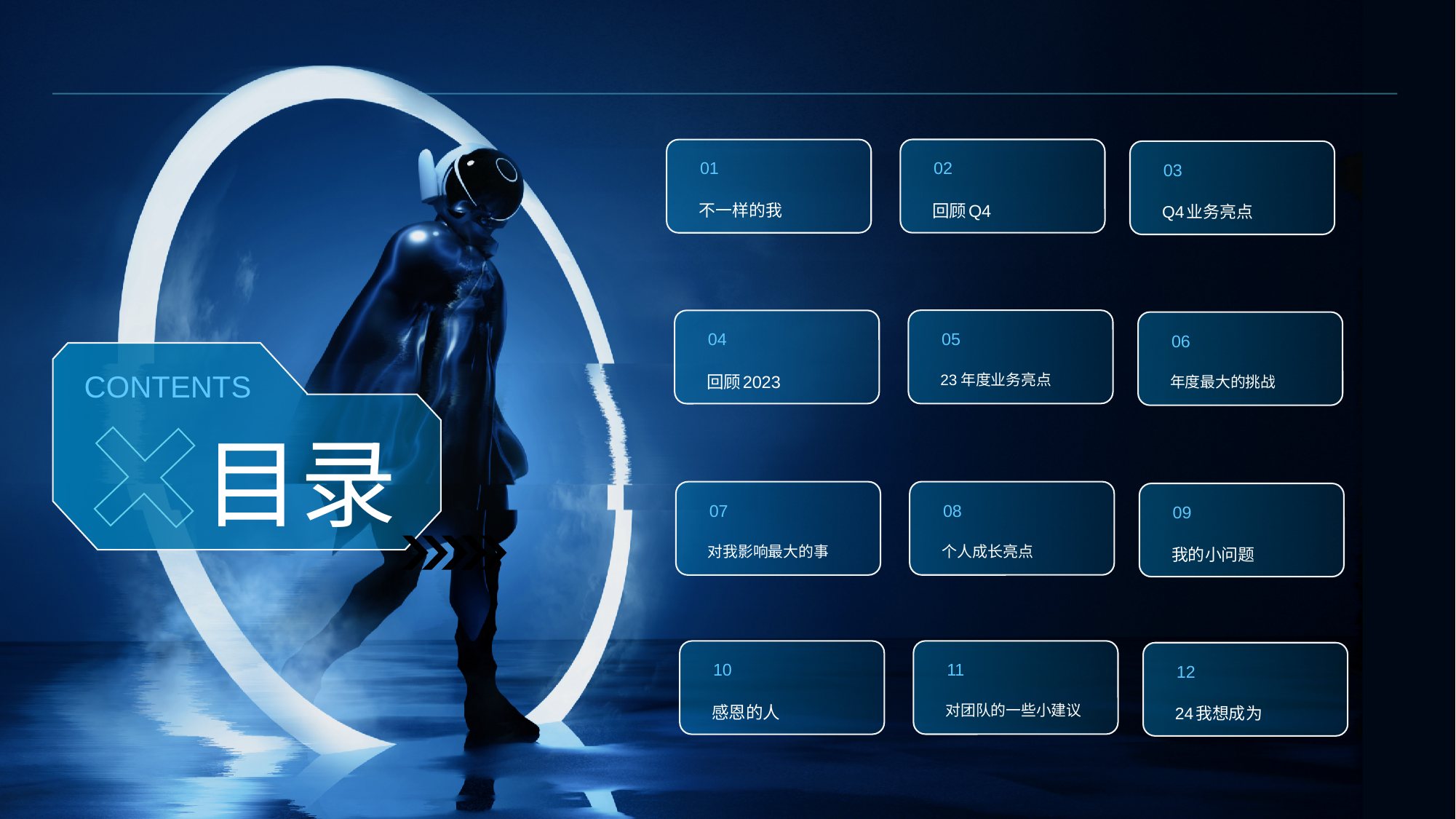

02
回顾Q4

01
不一样的我

03
Q4业务亮点

05
23年度业务亮点

04
回顾2023

06
年度最大的挑战
CONTENTS
目录

08
个人成长亮点

07
对我影响最大的事

09
我的小问题

11
对团队的一些小建议

10
感恩的人

12
24我想成为